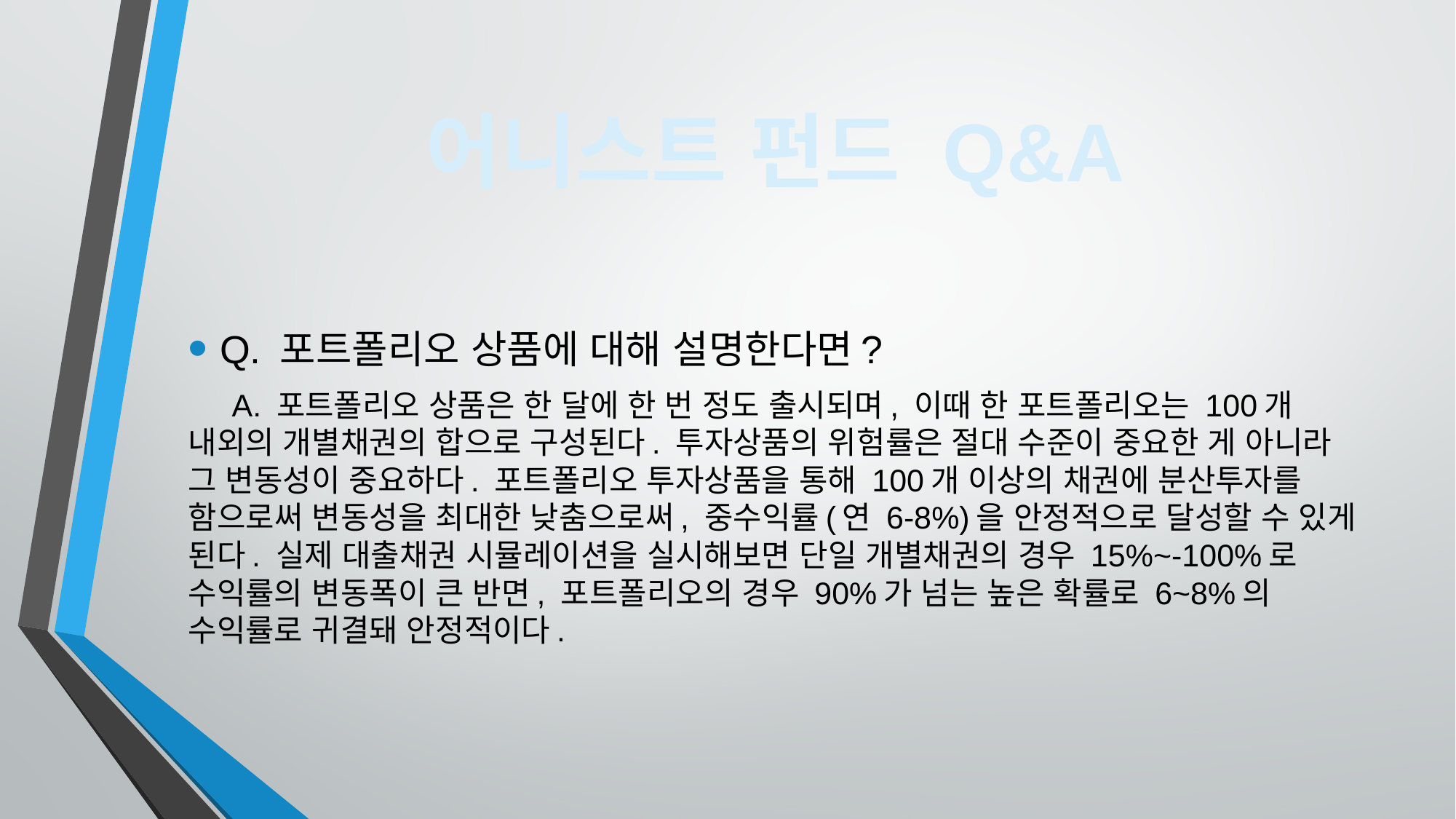

어니스트 펀드 Q&A
Q. 포트폴리오 상품에 대해 설명한다면?
     A. 포트폴리오 상품은 한 달에 한 번 정도 출시되며, 이때 한 포트폴리오는 100개 내외의 개별채권의 합으로 구성된다. 투자상품의 위험률은 절대 수준이 중요한 게 아니라 그 변동성이 중요하다. 포트폴리오 투자상품을 통해 100개 이상의 채권에 분산투자를 함으로써 변동성을 최대한 낮춤으로써, 중수익률(연 6-8%)을 안정적으로 달성할 수 있게 된다. 실제 대출채권 시뮬레이션을 실시해보면 단일 개별채권의 경우 15%~-100%로 수익률의 변동폭이 큰 반면, 포트폴리오의 경우 90%가 넘는 높은 확률로 6~8%의 수익률로 귀결돼 안정적이다.